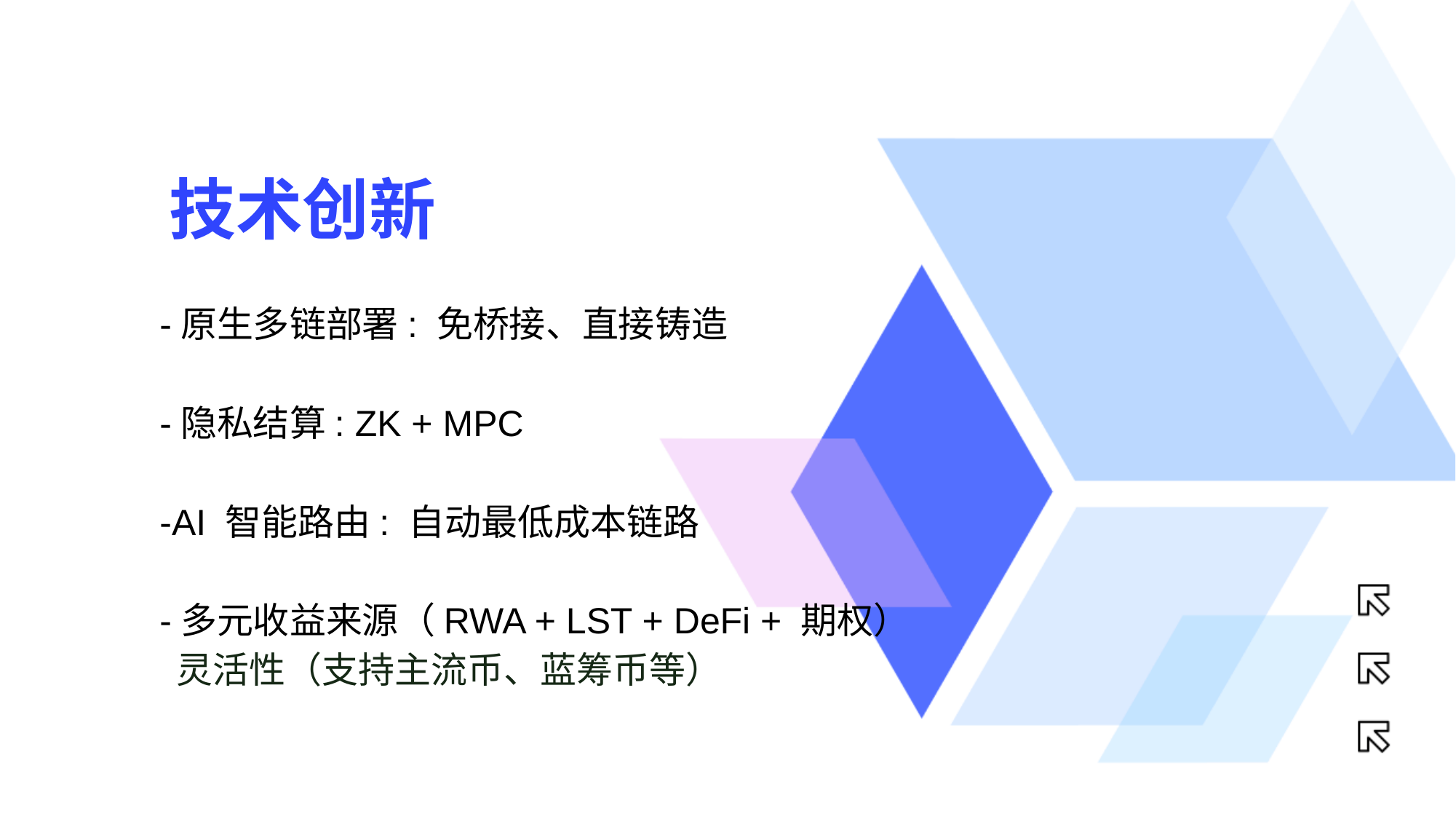

技术创新
-原生多链部署: 免桥接、直接铸造

-隐私结算: ZK + MPC

-AI 智能路由: 自动最低成本链路

-多元收益来源（RWA + LST + DeFi + 期权）
 灵活性（支持主流币、蓝筹币等）